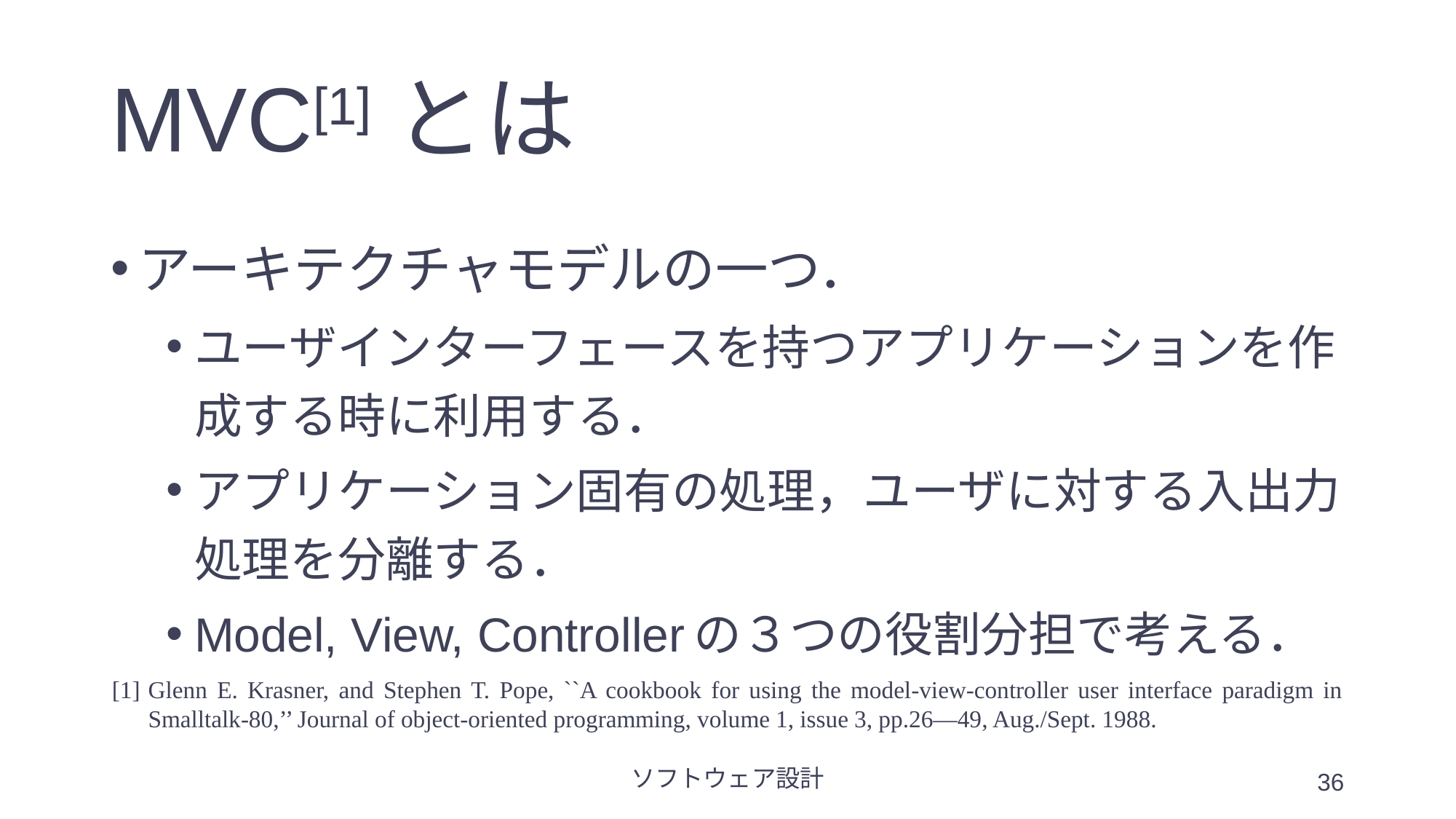

# MVC[1]とは
アーキテクチャモデルの一つ．
ユーザインターフェースを持つアプリケーションを作成する時に利用する．
アプリケーション固有の処理，ユーザに対する入出力処理を分離する．
Model, View, Controllerの３つの役割分担で考える．
[1]	Glenn E. Krasner, and Stephen T. Pope, ``A cookbook for using the model-view-controller user interface paradigm in Smalltalk-80,’’ Journal of object-oriented programming, volume 1, issue 3, pp.26—49, Aug./Sept. 1988.
ソフトウェア設計
36